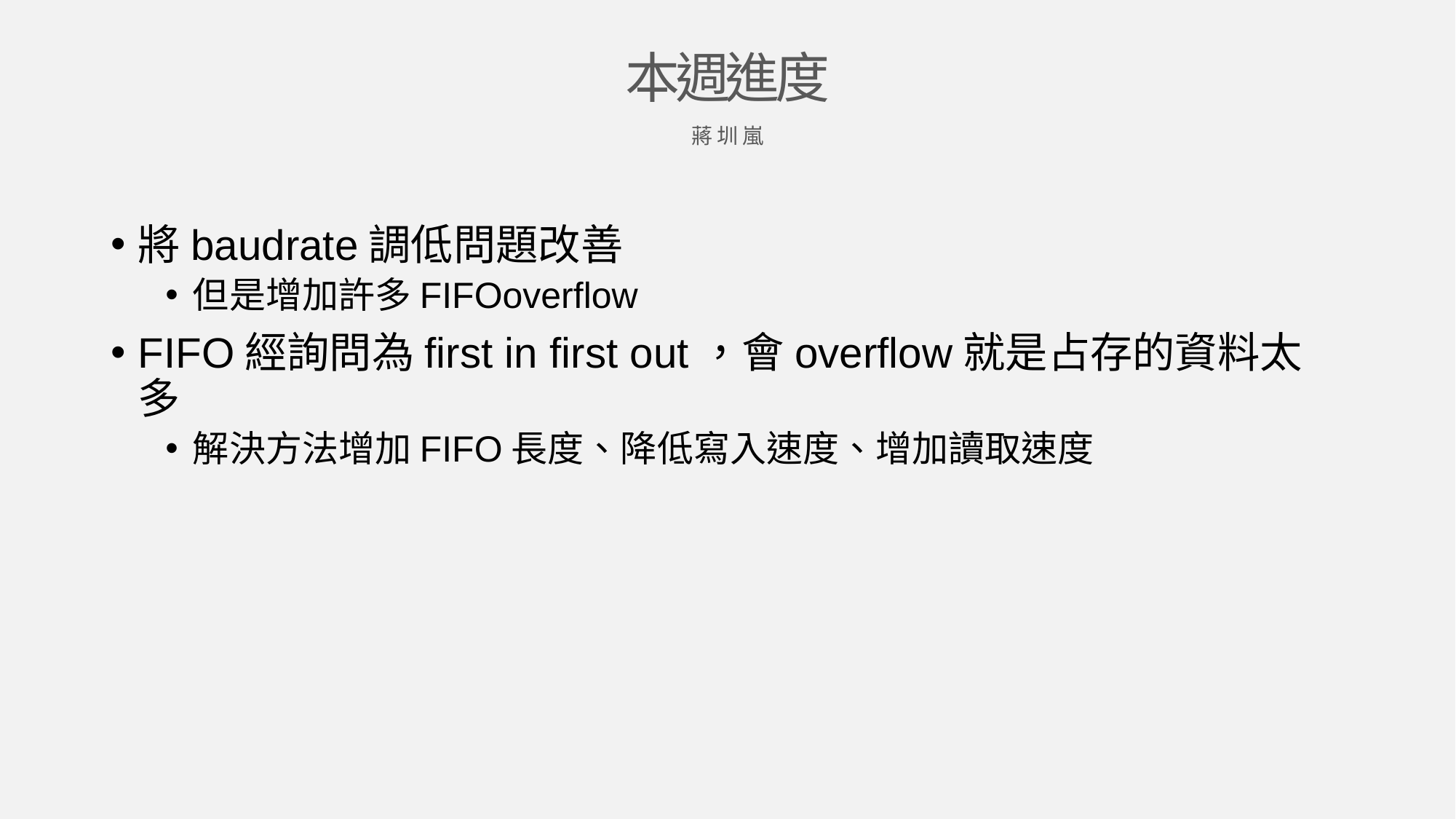

本週進度
蔣圳嵐
將baudrate調低問題改善
但是增加許多FIFOoverflow
FIFO經詢問為first in first out，會overflow就是占存的資料太多
解決方法增加FIFO長度、降低寫入速度、增加讀取速度